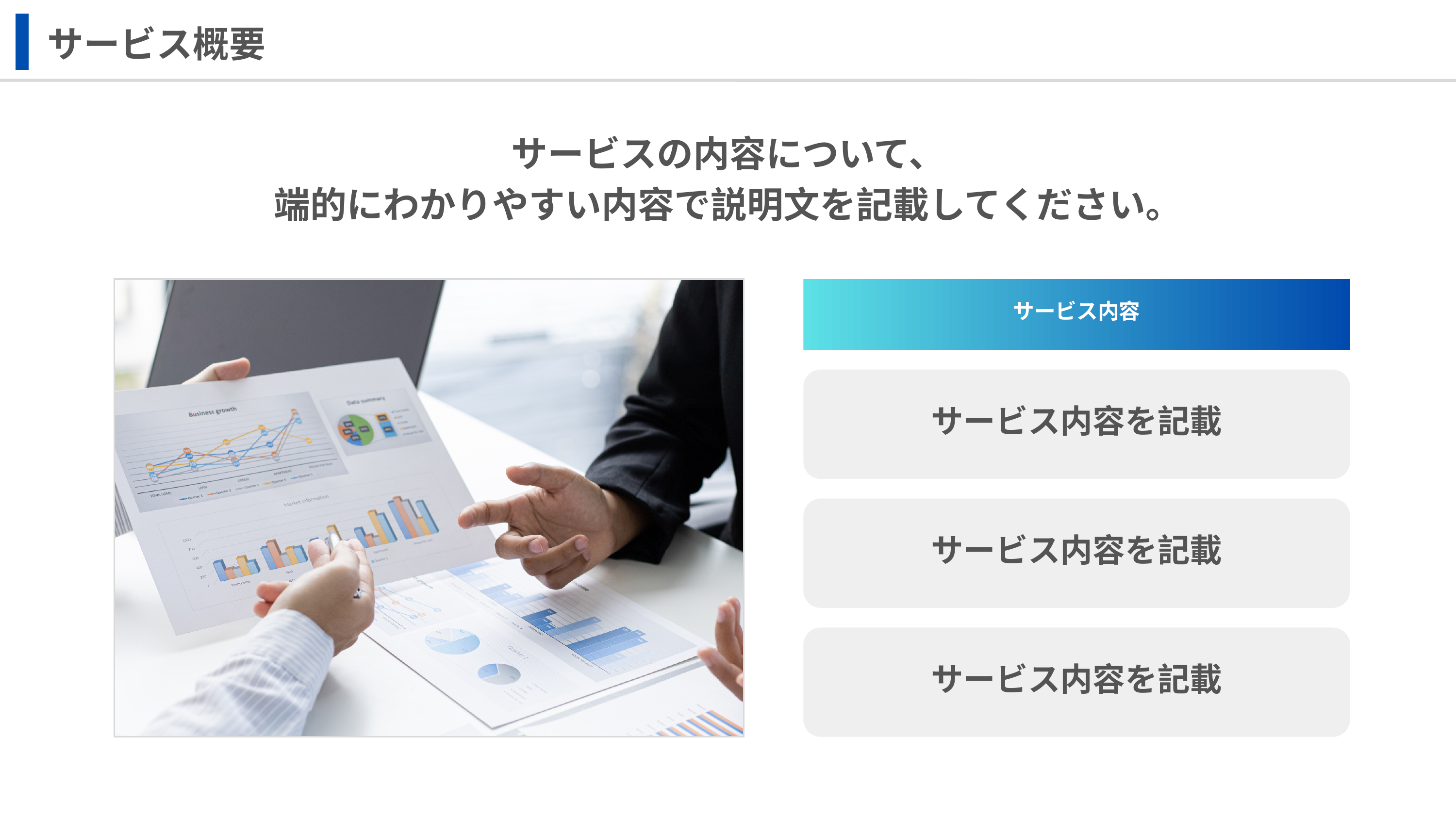

サービス概要

サービスの内容について、
端的にわかりやすい内容で説明文を記載してください。

サービス内容

サービス内容を記載

サービス内容を記載

サービス内容を記載